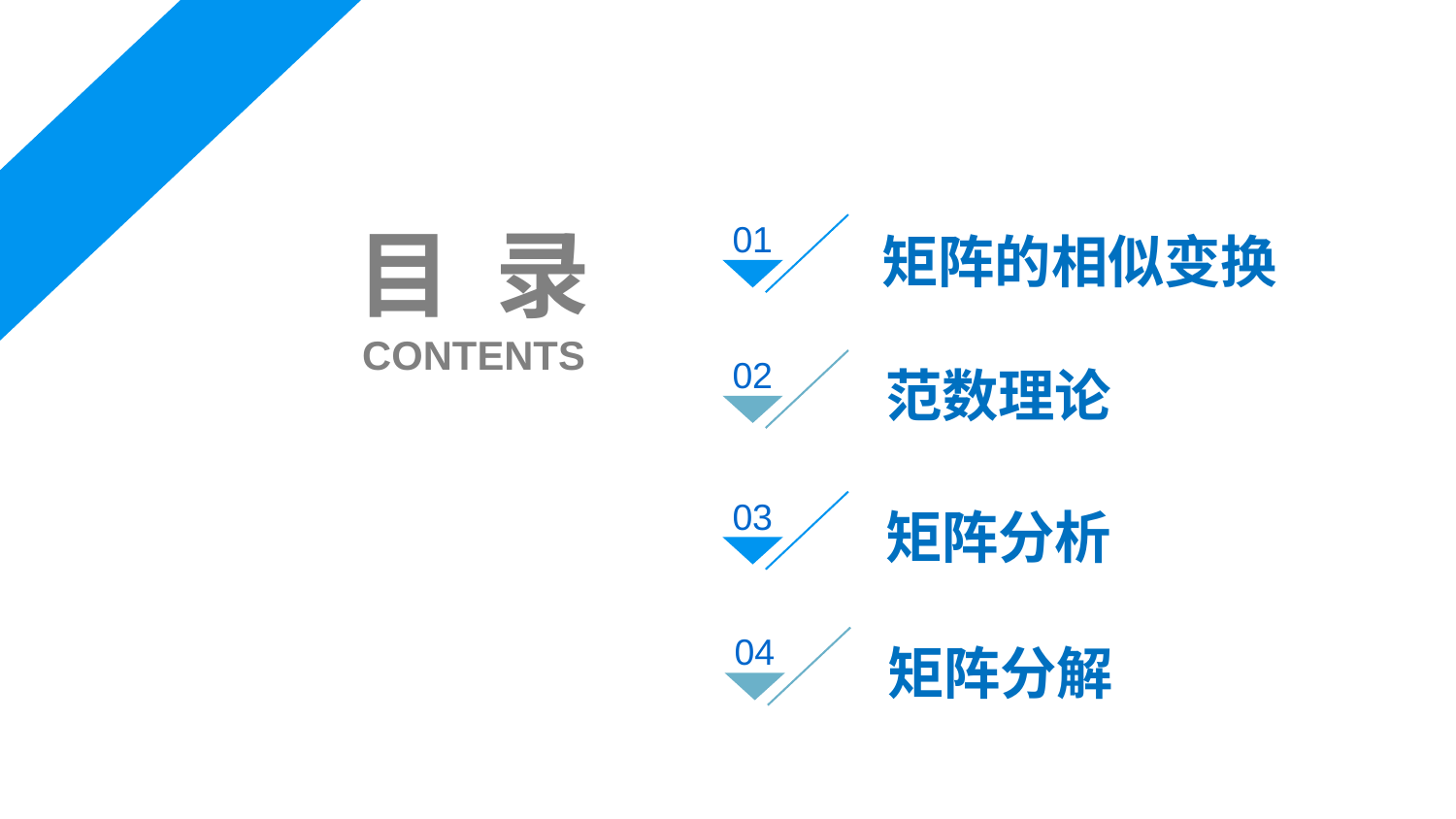

目  录
01

矩阵的相似变换
CONTENTS
02

范数理论
03

矩阵分析
04

矩阵分解